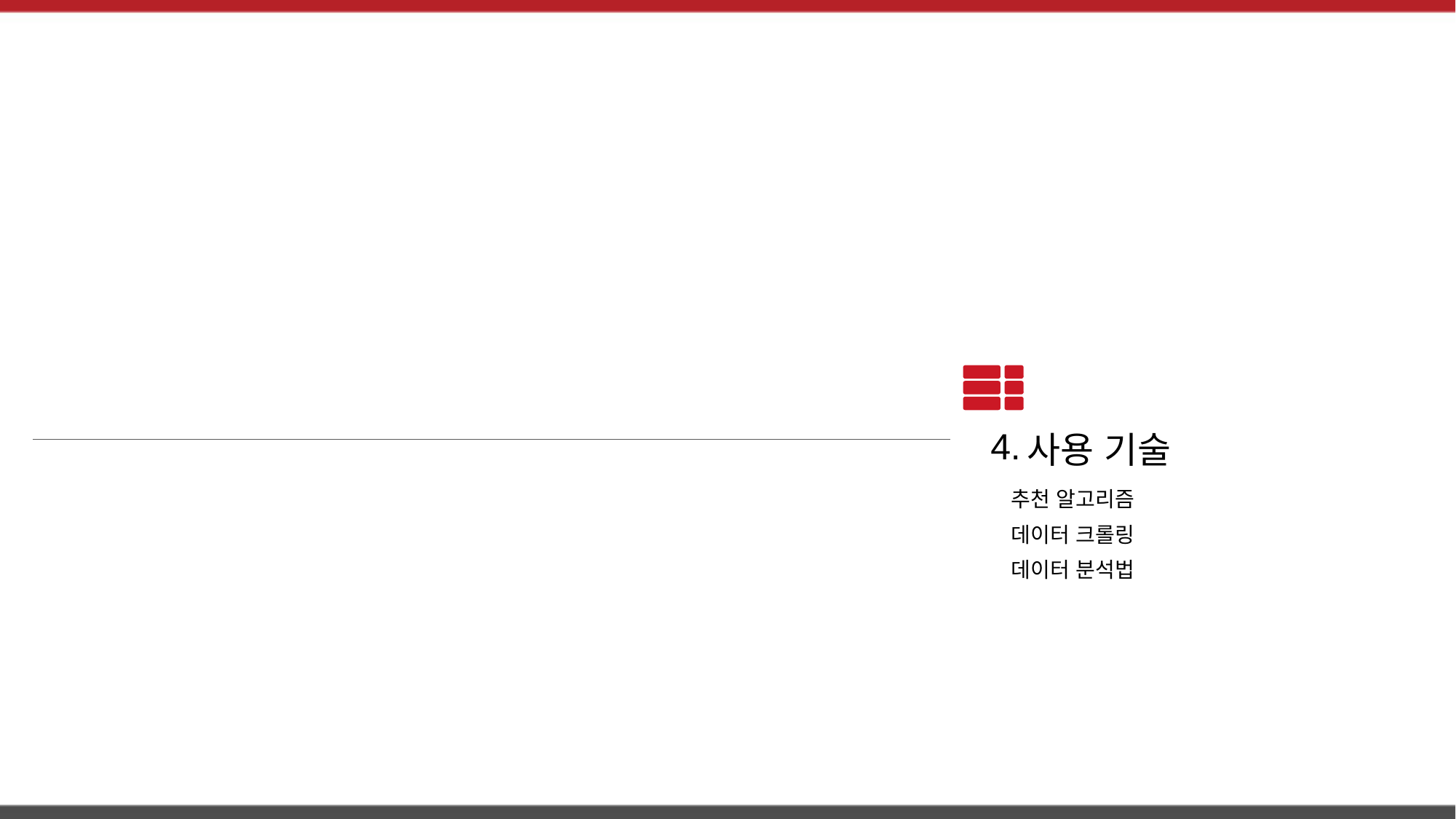

4.
사용 기술
추천 알고리즘
데이터 크롤링
데이터 분석법